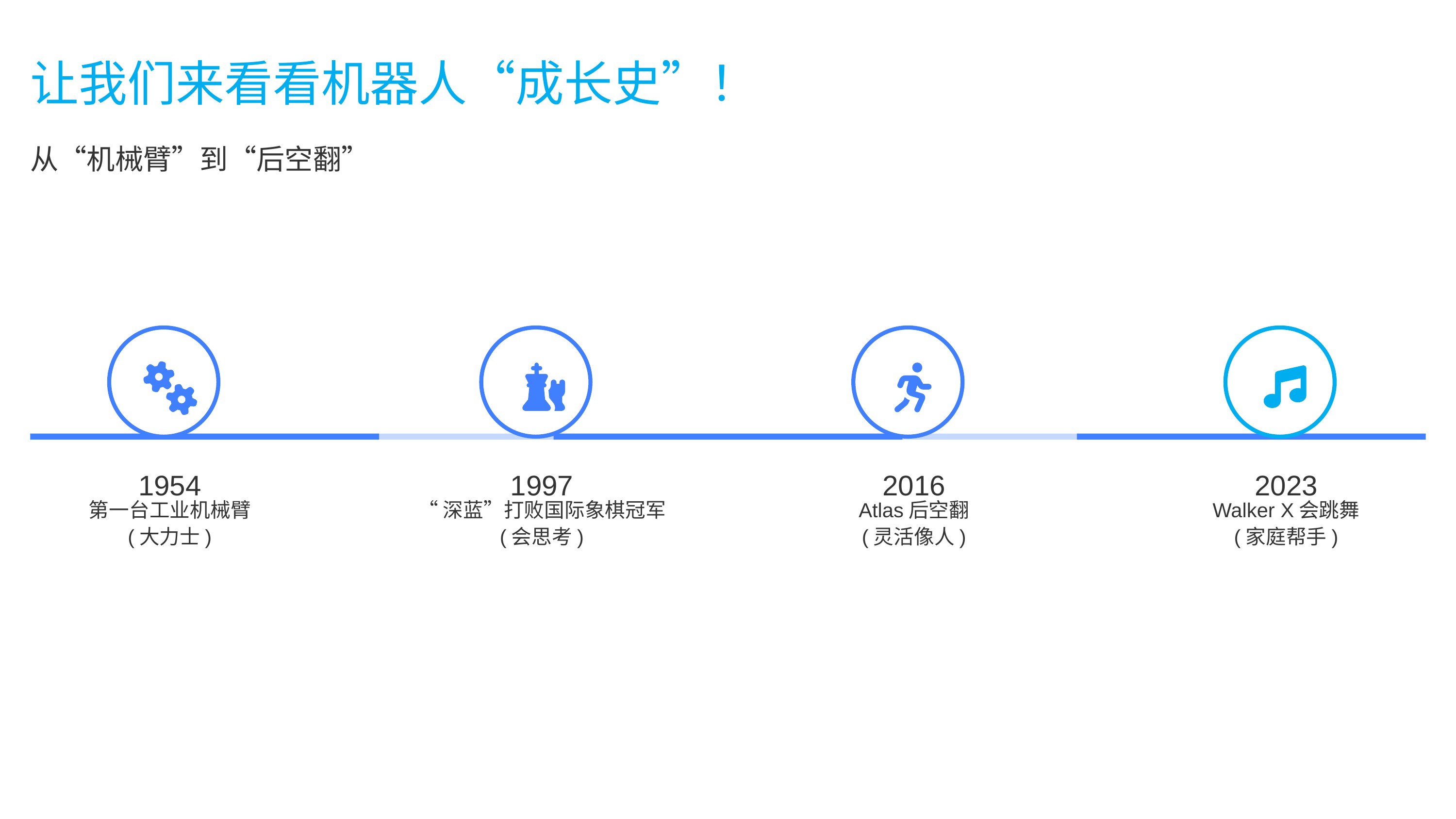

让我们来看看机器人“成长史”！
从“机械臂”到“后空翻”

1954
1997
2016
2023
第一台工业机械臂
(大力士)
“深蓝”打败国际象棋冠军
(会思考)
Atlas后空翻
(灵活像人)
Walker X会跳舞
(家庭帮手)